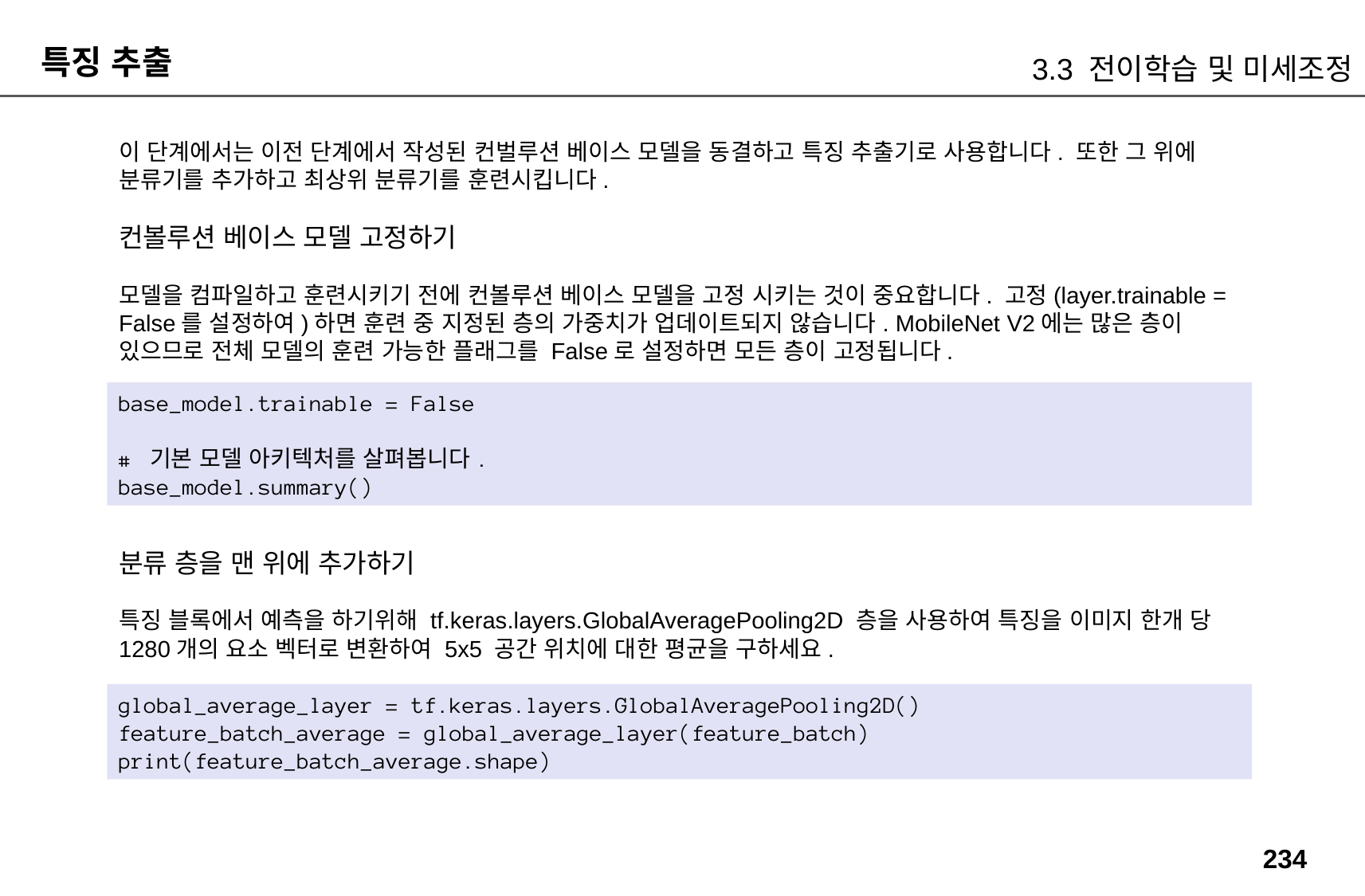

특징 추출
3.3 전이학습 및 미세조정
이 단계에서는 이전 단계에서 작성된 컨벌루션 베이스 모델을 동결하고 특징 추출기로 사용합니다. 또한 그 위에 분류기를 추가하고 최상위 분류기를 훈련시킵니다.

컨볼루션 베이스 모델 고정하기

모델을 컴파일하고 훈련시키기 전에 컨볼루션 베이스 모델을 고정 시키는 것이 중요합니다. 고정(layer.trainable = False를 설정하여)하면 훈련 중 지정된 층의 가중치가 업데이트되지 않습니다. MobileNet V2에는 많은 층이 있으므로 전체 모델의 훈련 가능한 플래그를 False로 설정하면 모든 층이 고정됩니다.
base_model.trainable = False

# 기본 모델 아키텍처를 살펴봅니다.
base_model.summary()
분류 층을 맨 위에 추가하기

특징 블록에서 예측을 하기위해 tf.keras.layers.GlobalAveragePooling2D 층을 사용하여 특징을 이미지 한개 당 1280개의 요소 벡터로 변환하여 5x5 공간 위치에 대한 평균을 구하세요.
global_average_layer = tf.keras.layers.GlobalAveragePooling2D()
feature_batch_average = global_average_layer(feature_batch)
print(feature_batch_average.shape)